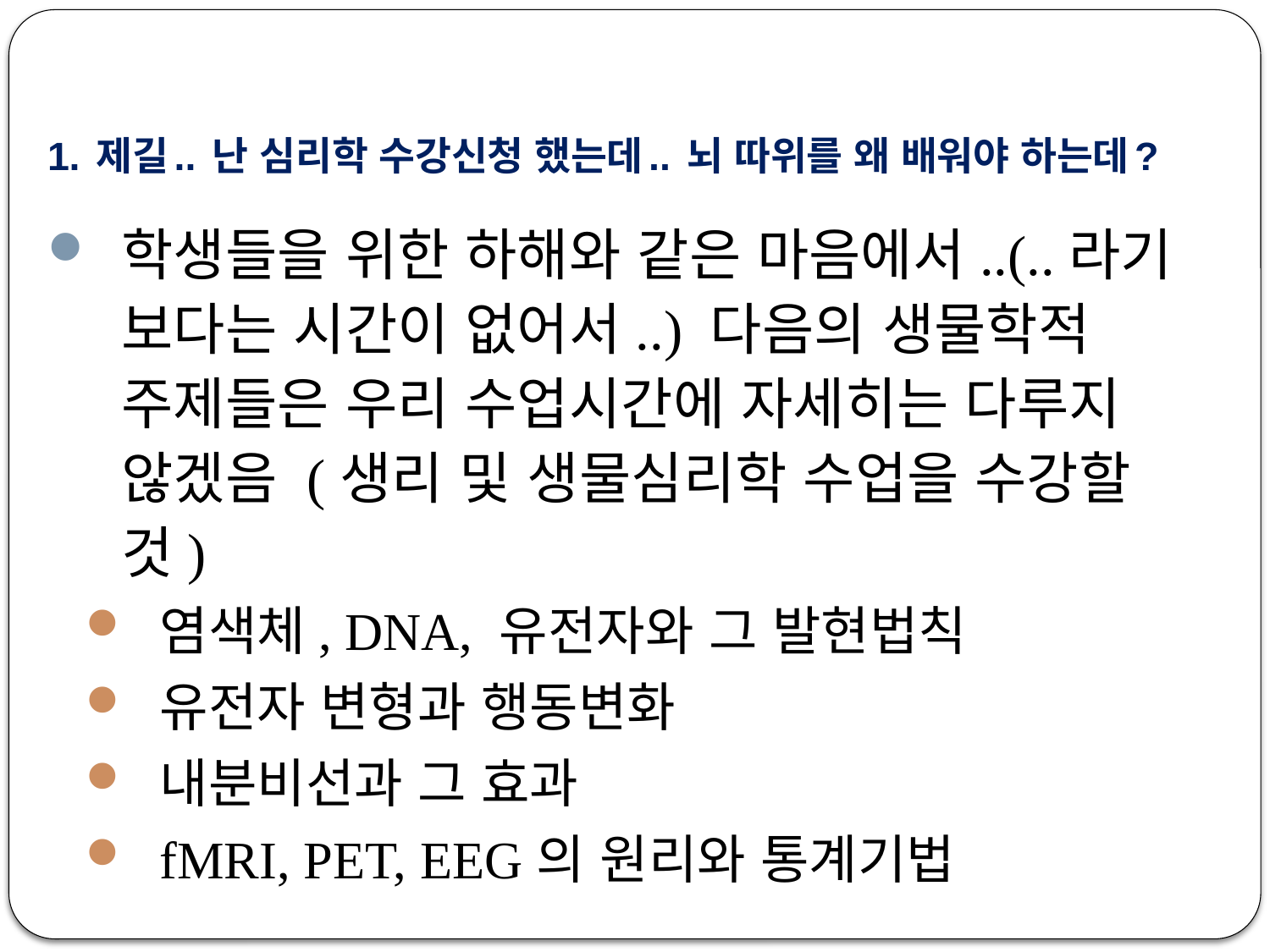

# 1. 제길.. 난 심리학 수강신청 했는데.. 뇌 따위를 왜 배워야 하는데?
학생들을 위한 하해와 같은 마음에서..(..라기 보다는 시간이 없어서..) 다음의 생물학적 주제들은 우리 수업시간에 자세히는 다루지 않겠음 (생리 및 생물심리학 수업을 수강할 것)
염색체, DNA, 유전자와 그 발현법칙
유전자 변형과 행동변화
내분비선과 그 효과
fMRI, PET, EEG의 원리와 통계기법